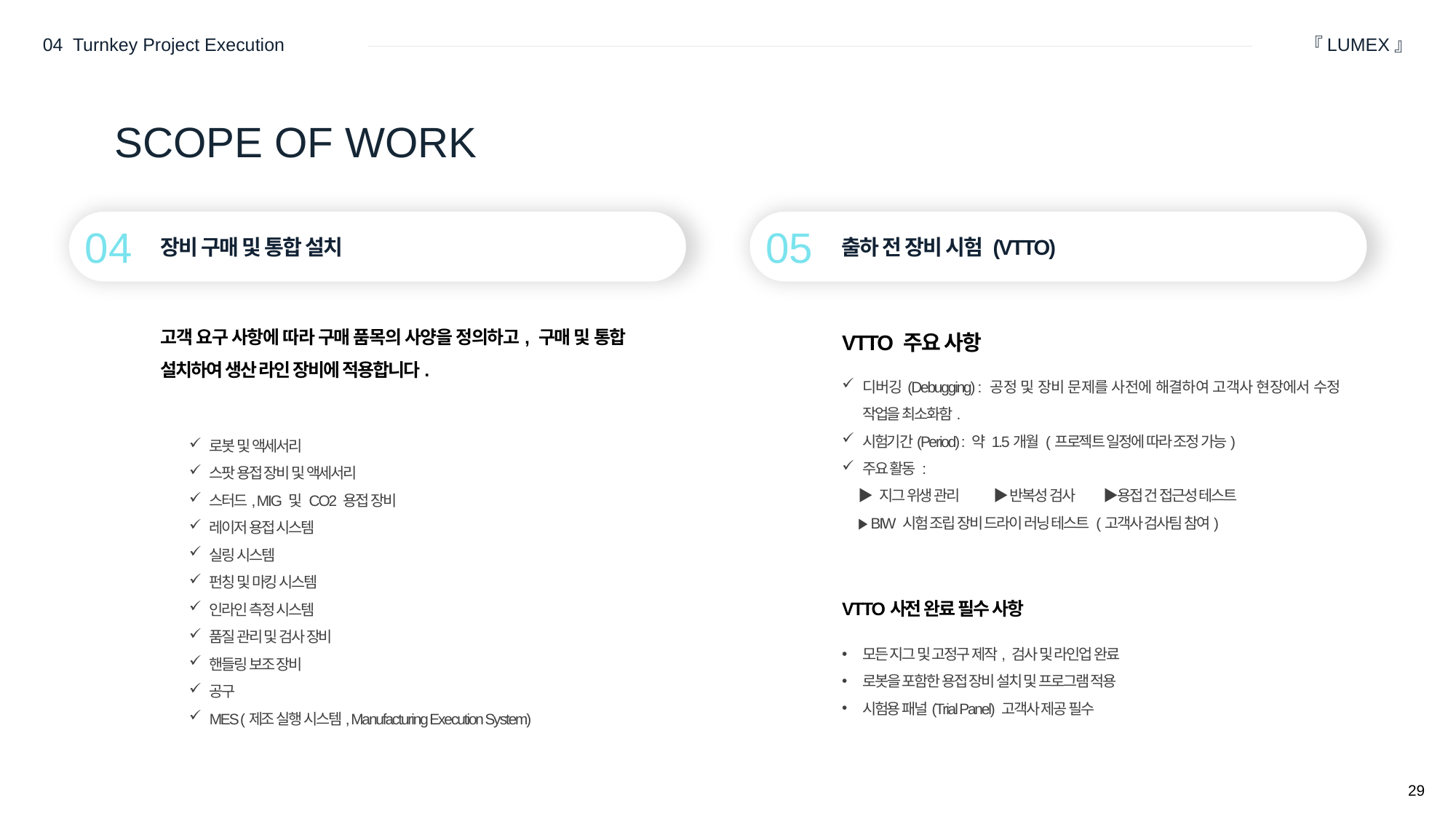

04  Turnkey Project Execution
『LUMEX』
SCOPE OF WORK

04
05
장비 구매 및 통합 설치
출하 전 장비 시험 (VTTO)
고객 요구 사항에 따라 구매 품목의 사양을 정의하고, 구매 및 통합 설치하여 생산 라인 장비에 적용합니다.
VTTO 주요 사항

디버깅(Debugging) : 공정 및 장비 문제를 사전에 해결하여 고객사 현장에서 수정 작업을 최소화함.
시험기간(Period) : 약 1.5개월 (프로젝트 일정에 따라 조정 가능)
주요 활동 :
      ▶ 지그 위생 관리             ▶ 반복성 검사           ▶용접 건 접근성 테스트
      ▶ BIW 시험 조립 장비 드라이 러닝 테스트 (고객사 검사팀 참여)

VTTO사전 완료 필수 사항

모든 지그 및 고정구 제작, 검사 및 라인업 완료
로봇을 포함한 용접 장비 설치 및 프로그램 적용
시험용 패널(Trial Panel) 고객사 제공 필수
로봇 및 액세서리
스팟 용접 장비 및 액세서리
스터드, MIG 및 CO2 용접 장비
레이저 용접 시스템
실링 시스템
펀칭 및 마킹 시스템
인라인 측정 시스템
품질 관리 및 검사 장비
핸들링 보조 장비
공구
MES (제조 실행 시스템, Manufacturing Execution System)
29